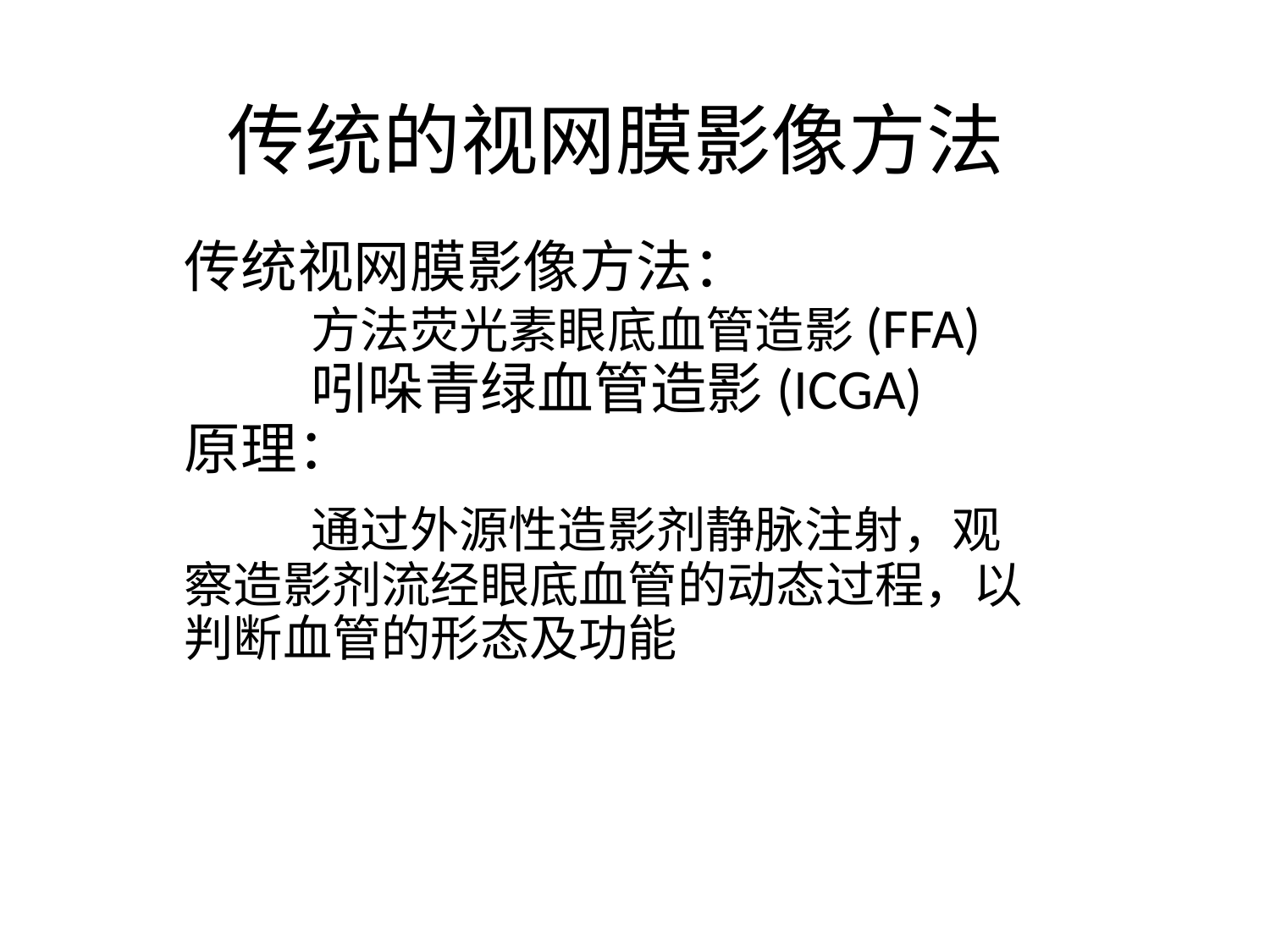

# 传统的视网膜影像方法
传统视网膜影像方法：
	方法荧光素眼底血管造影(FFA)	吲哚青绿血管造影(ICGA)
原理：
	通过外源性造影剂静脉注射，观察造影剂流经眼底血管的动态过程，以判断血管的形态及功能